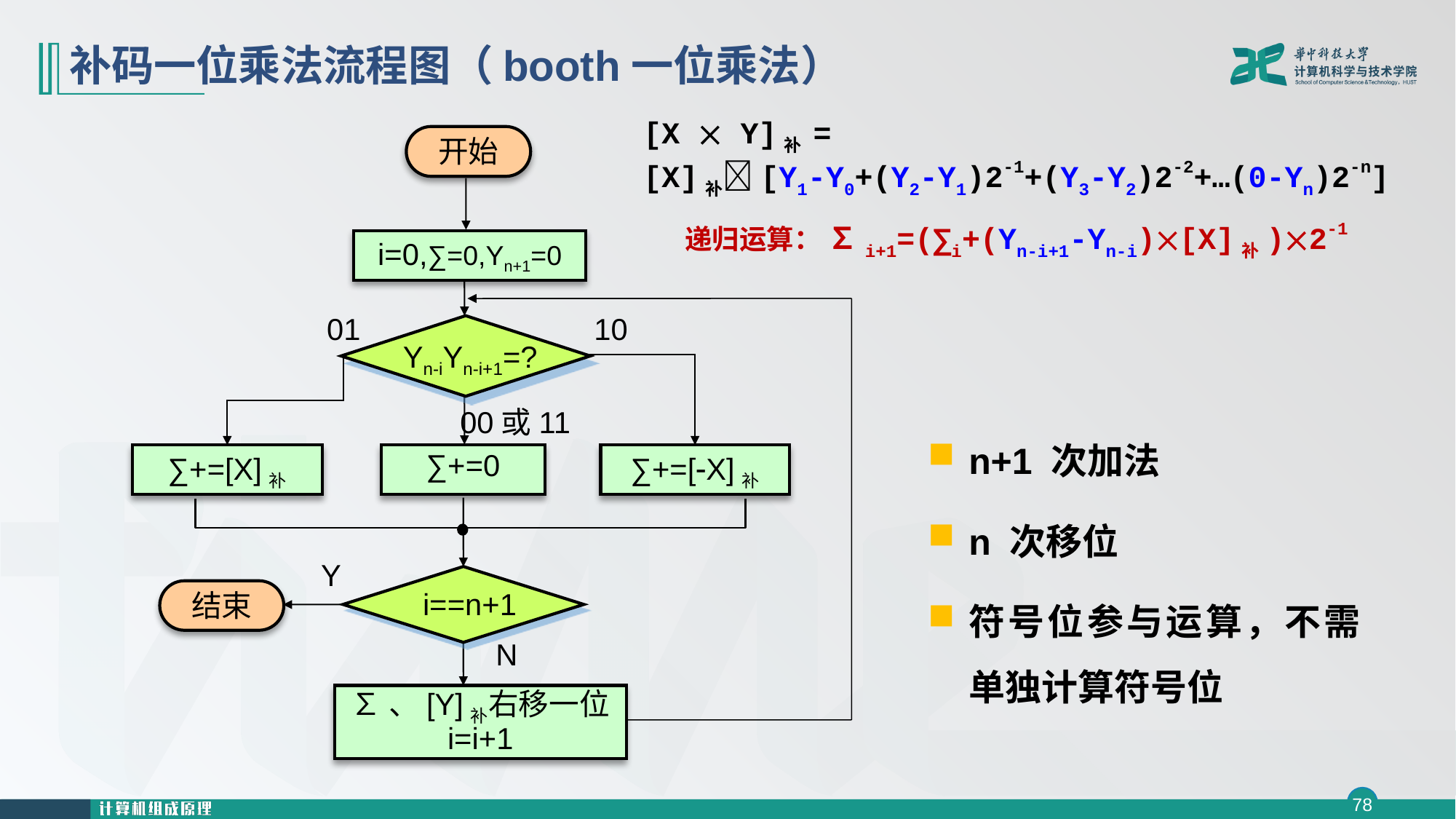

# 补码一位乘法流程图（booth一位乘法）
[X × Y]补 =
[X]补×[Y1-Y0+(Y2-Y1)2-1+(Y3-Y2)2-2+…(0-Yn)2-n]
递归运算： ∑i+1=(∑i+(Yn-i+1-Yn-i)×[X]补)×2-1
开始

i=0,∑=0,Yn+1=0

Yn-iYn-i+1=?
10
01

00或11
n+1 次加法
n 次移位
符号位参与运算，不需单独计算符号位
∑+=[X]补
∑+=0
∑+=[−X]补

Y

i==n+1
结束

N
∑、[Y]补右移一位
i=i+1